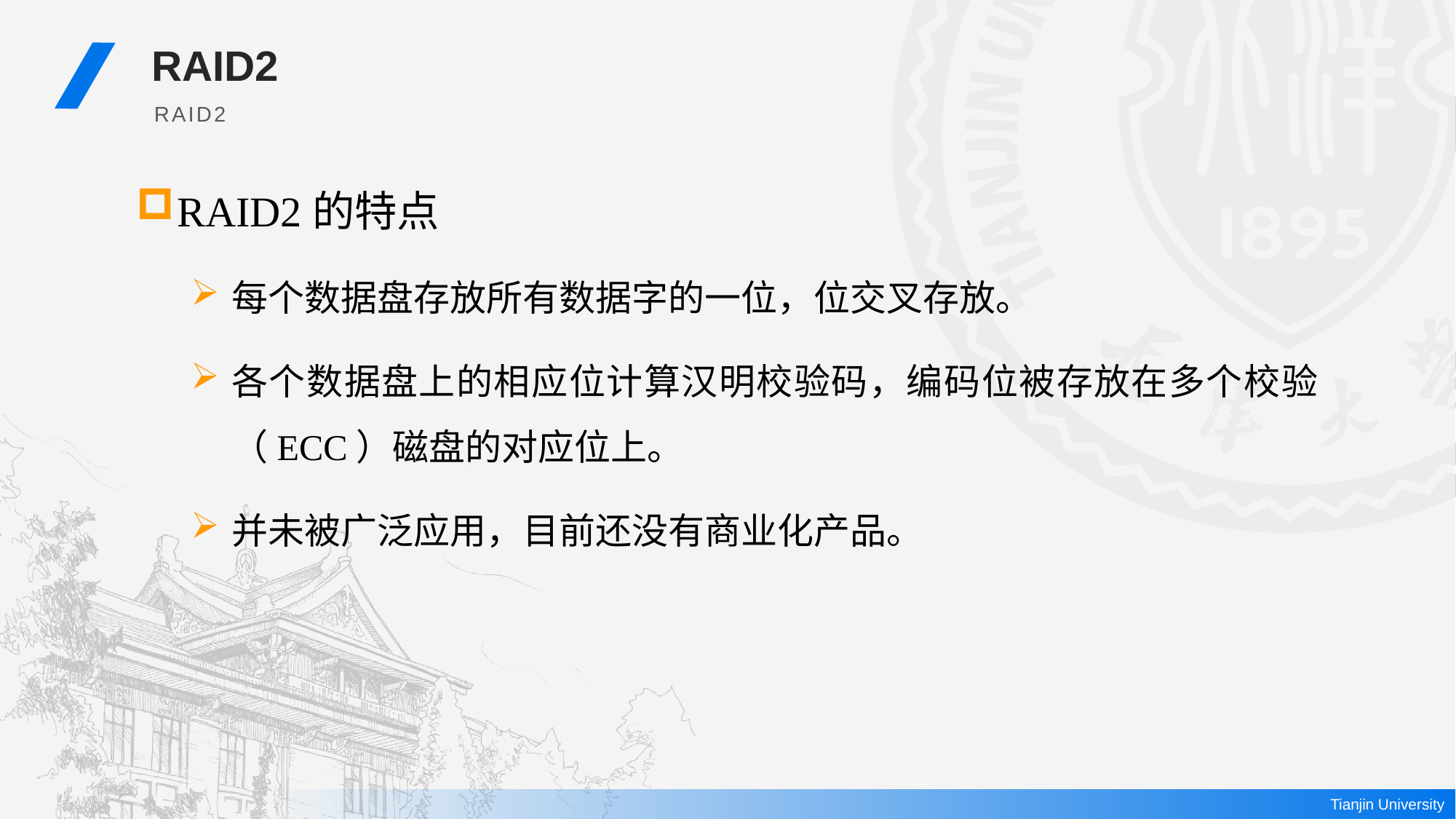

RAID2
RAID2
RAID2的特点
每个数据盘存放所有数据字的一位，位交叉存放。
各个数据盘上的相应位计算汉明校验码，编码位被存放在多个校验（ECC）磁盘的对应位上。
并未被广泛应用，目前还没有商业化产品。